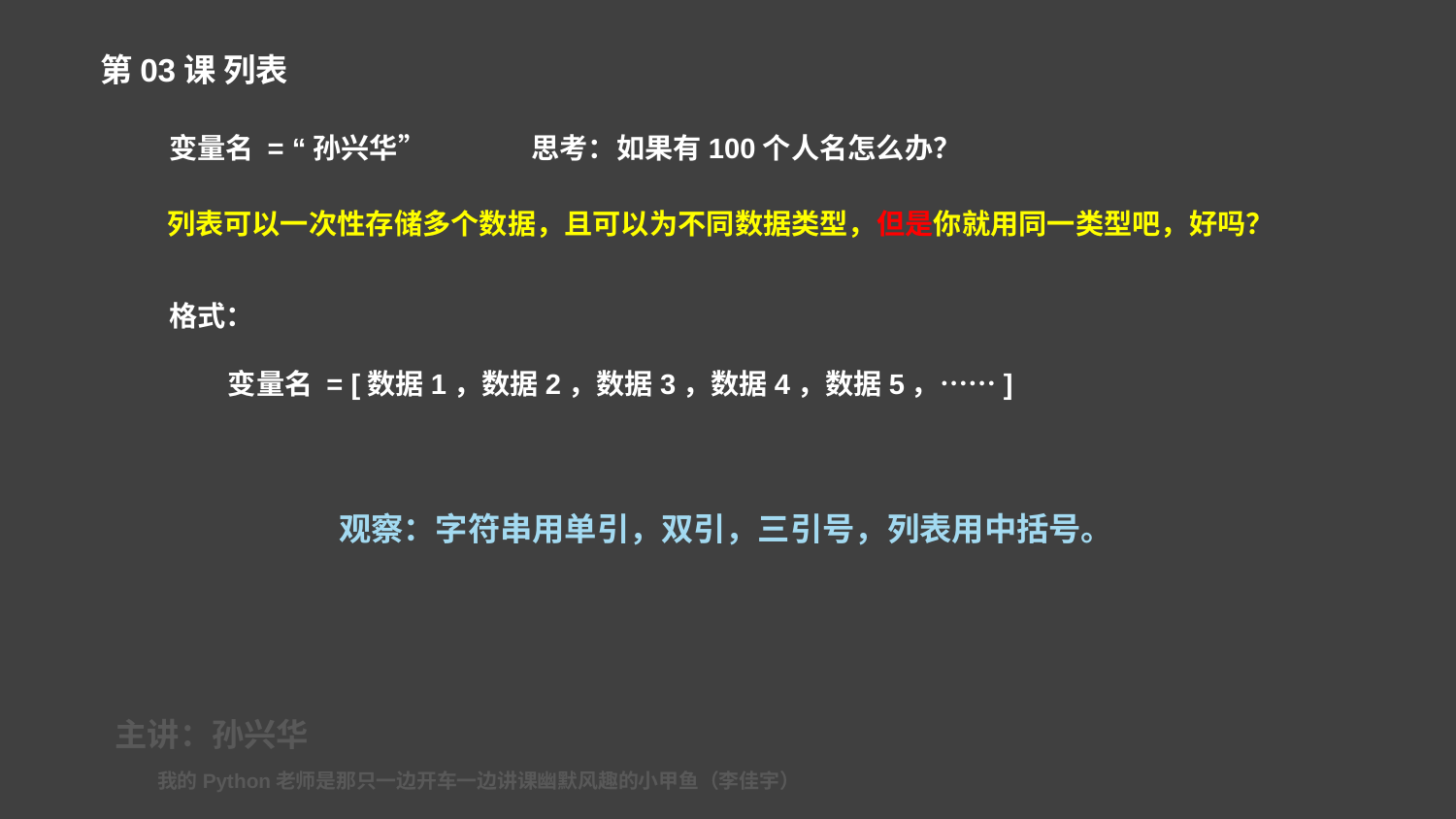

第03课 列表
变量名 = “孙兴华”                思考：如果有100个人名怎么办？
列表可以一次性存储多个数据，且可以为不同数据类型，但是你就用同一类型吧，好吗？
格式：

        变量名 = [数据1，数据2，数据3，数据4，数据5，……]
观察：字符串用单引，双引，三引号，列表用中括号。